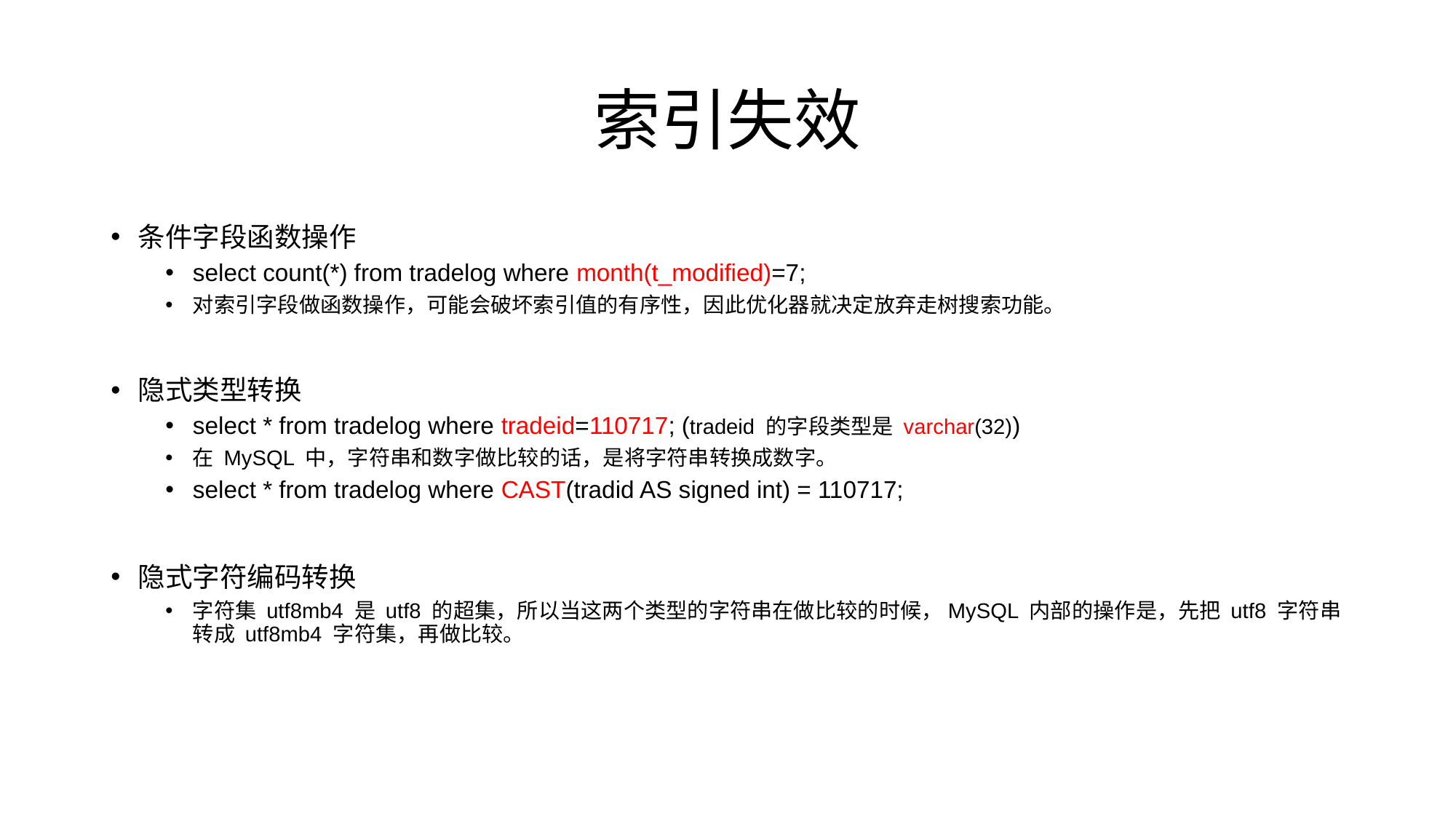

# 索引失效
条件字段函数操作
select count(*) from tradelog where month(t_modified)=7;
对索引字段做函数操作，可能会破坏索引值的有序性，因此优化器就决定放弃走树搜索功能。

隐式类型转换
select * from tradelog where tradeid=110717; (tradeid 的字段类型是 varchar(32))
在 MySQL 中，字符串和数字做比较的话，是将字符串转换成数字。
select * from tradelog where CAST(tradid AS signed int) = 110717;

隐式字符编码转换
字符集 utf8mb4 是 utf8 的超集，所以当这两个类型的字符串在做比较的时候，MySQL 内部的操作是，先把 utf8 字符串转成 utf8mb4 字符集，再做比较。